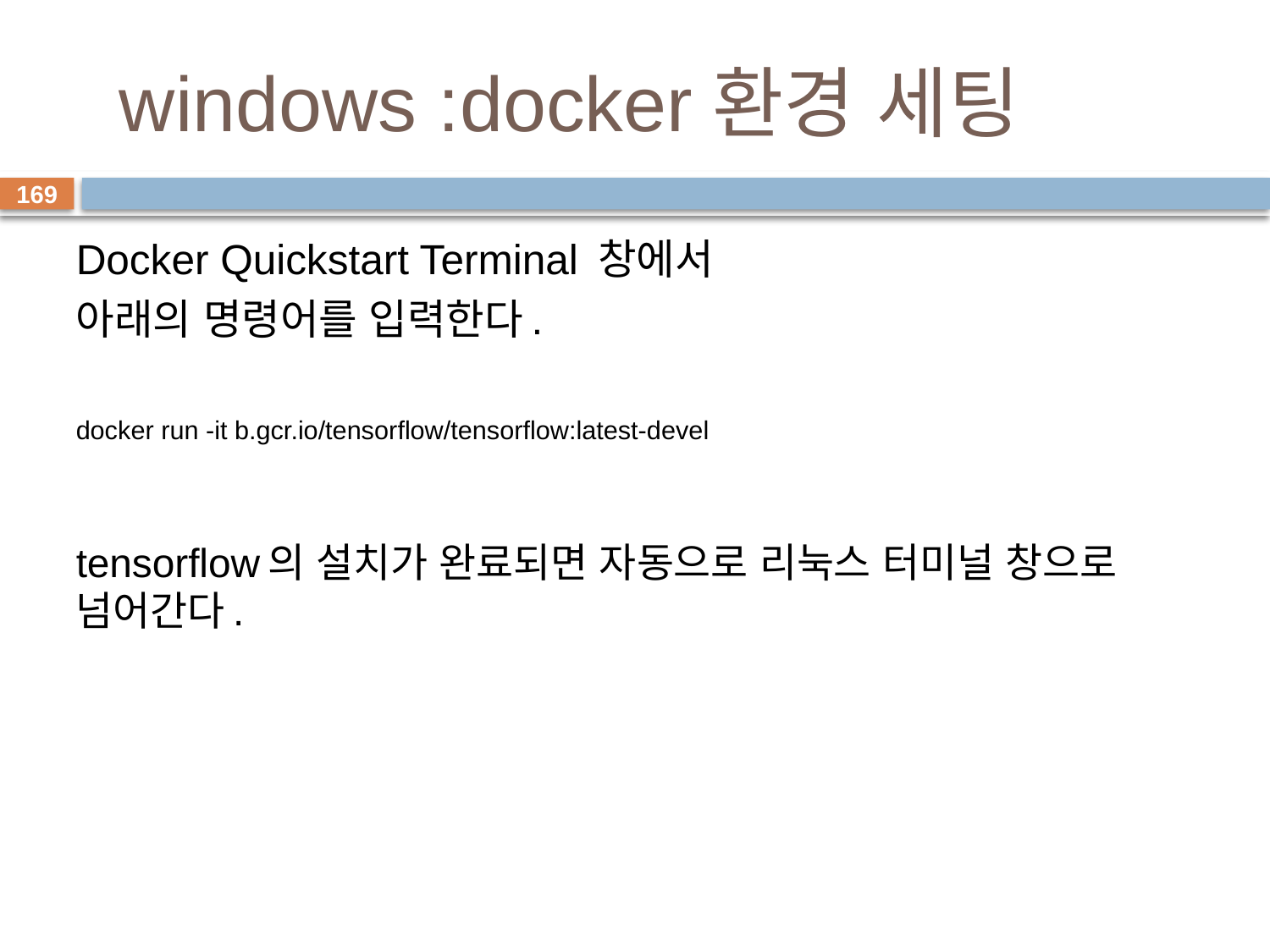

# windows :docker환경 세팅
169
Docker Quickstart Terminal 창에서
아래의 명령어를 입력한다.

docker run -it b.gcr.io/tensorflow/tensorflow:latest-devel

tensorflow의 설치가 완료되면 자동으로 리눅스 터미널 창으로 넘어간다.